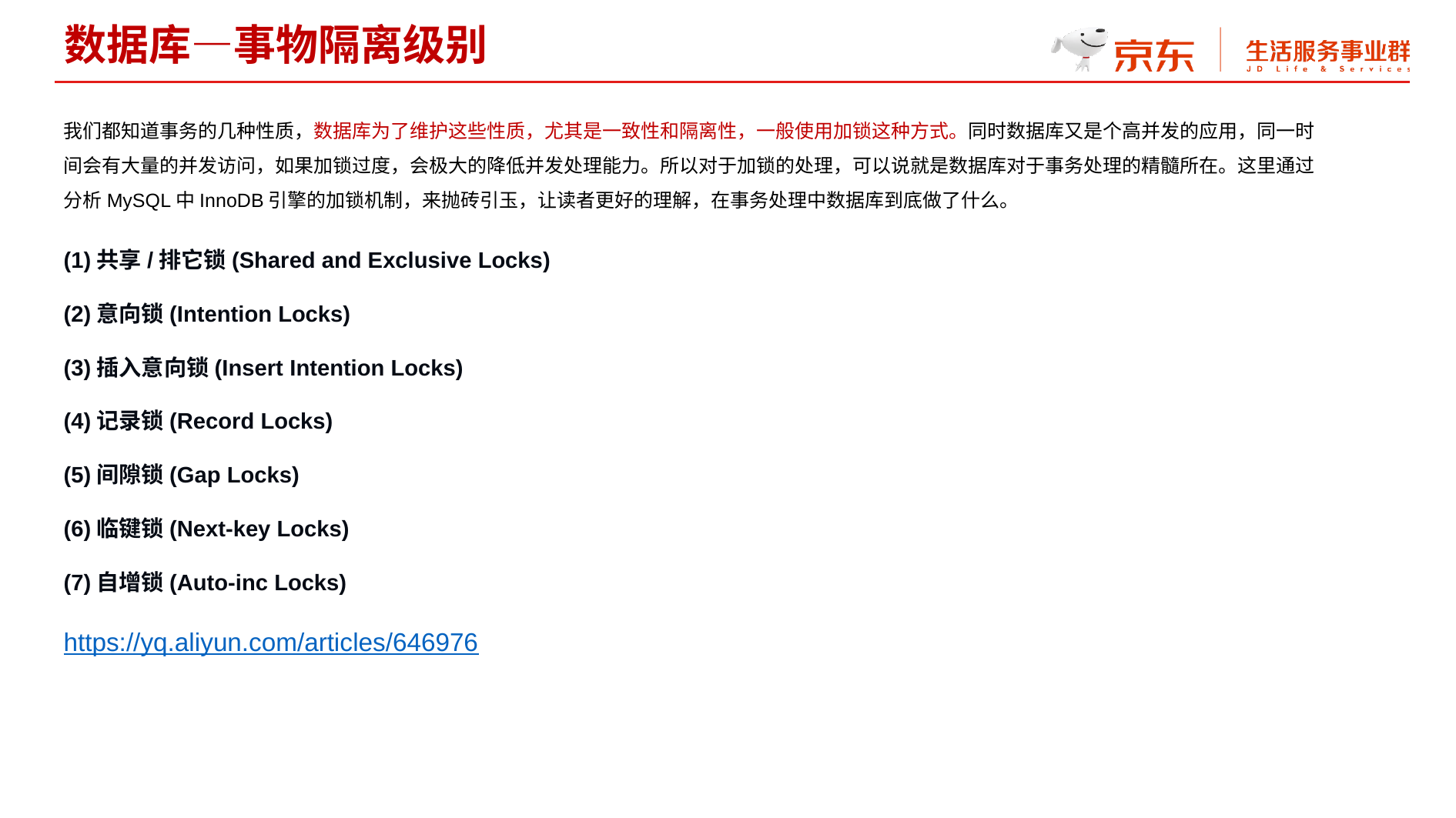

数据库—事物隔离级别
我们都知道事务的几种性质，数据库为了维护这些性质，尤其是一致性和隔离性，一般使用加锁这种方式。同时数据库又是个高并发的应用，同一时间会有大量的并发访问，如果加锁过度，会极大的降低并发处理能力。所以对于加锁的处理，可以说就是数据库对于事务处理的精髓所在。这里通过分析MySQL中InnoDB引擎的加锁机制，来抛砖引玉，让读者更好的理解，在事务处理中数据库到底做了什么。

(1)共享/排它锁(Shared and Exclusive Locks)
(2)意向锁(Intention Locks)
(3)插入意向锁(Insert Intention Locks)
(4)记录锁(Record Locks)
(5)间隙锁(Gap Locks)
(6)临键锁(Next-key Locks)
(7)自增锁(Auto-inc Locks)

https://yq.aliyun.com/articles/646976